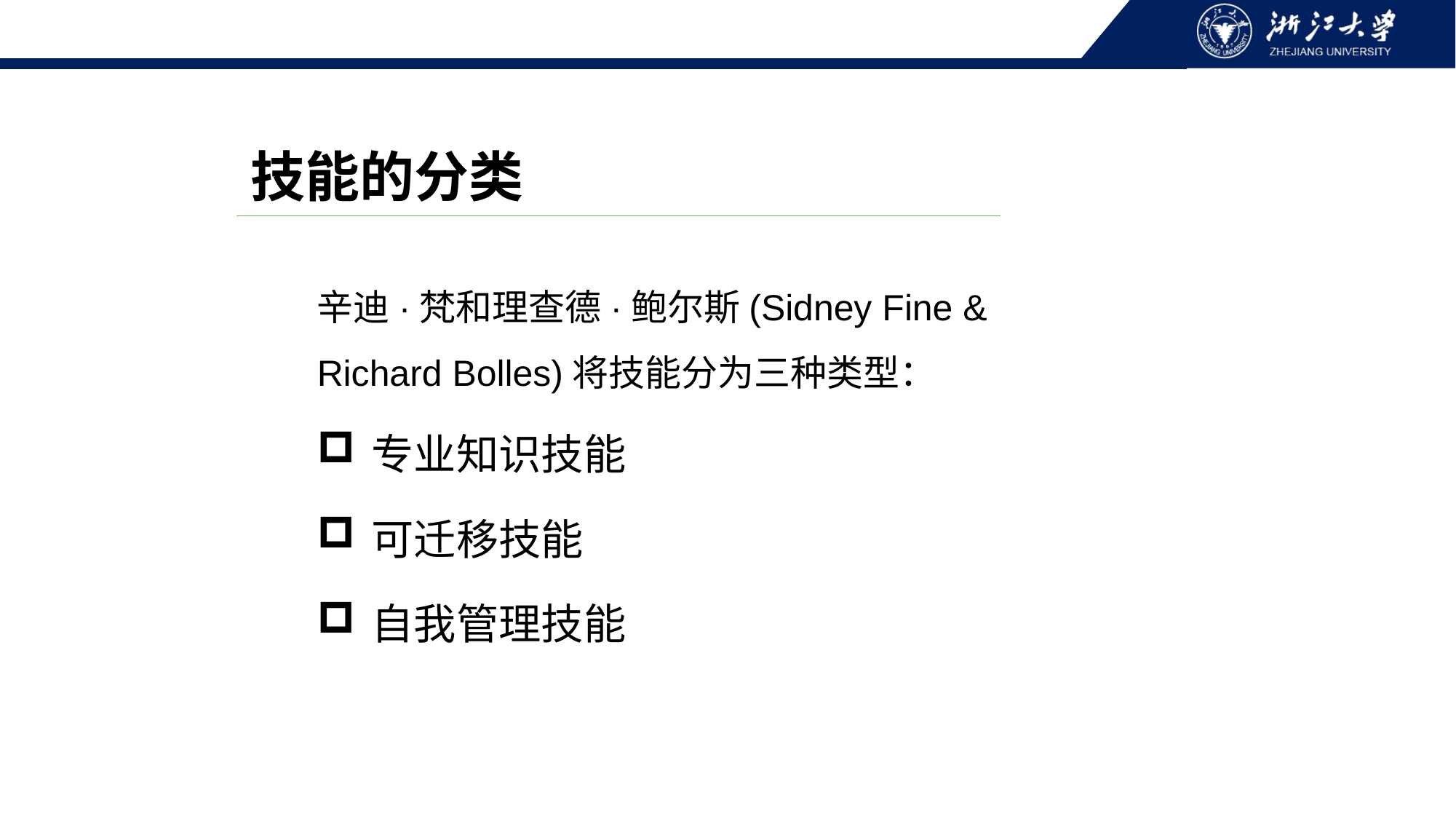

技能的分类
辛迪·梵和理查德·鲍尔斯(Sidney Fine & Richard Bolles)将技能分为三种类型：
专业知识技能
可迁移技能
自我管理技能